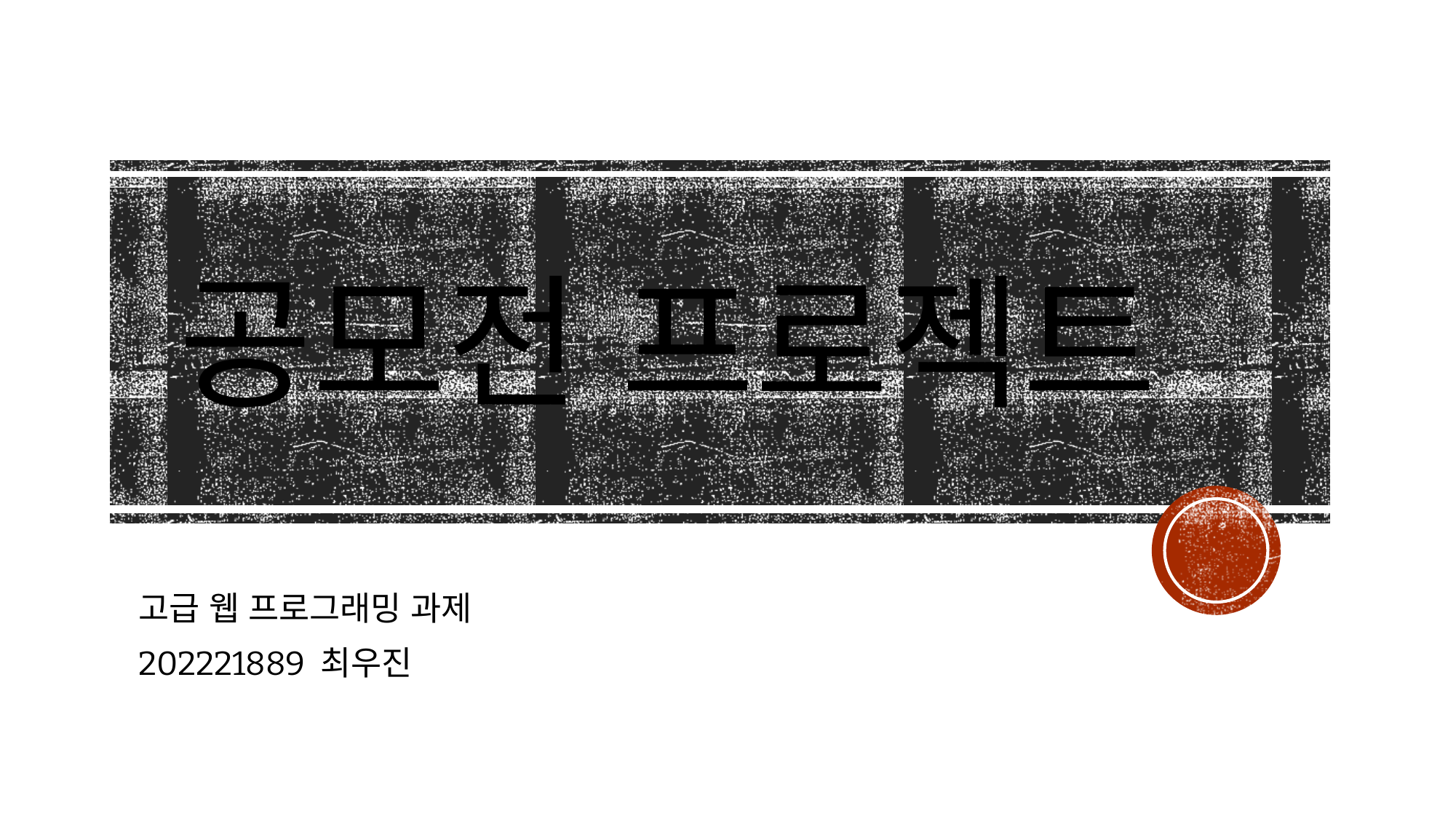

# 공모전 프로젝트
고급 웹 프로그래밍 과제
202221889 최우진